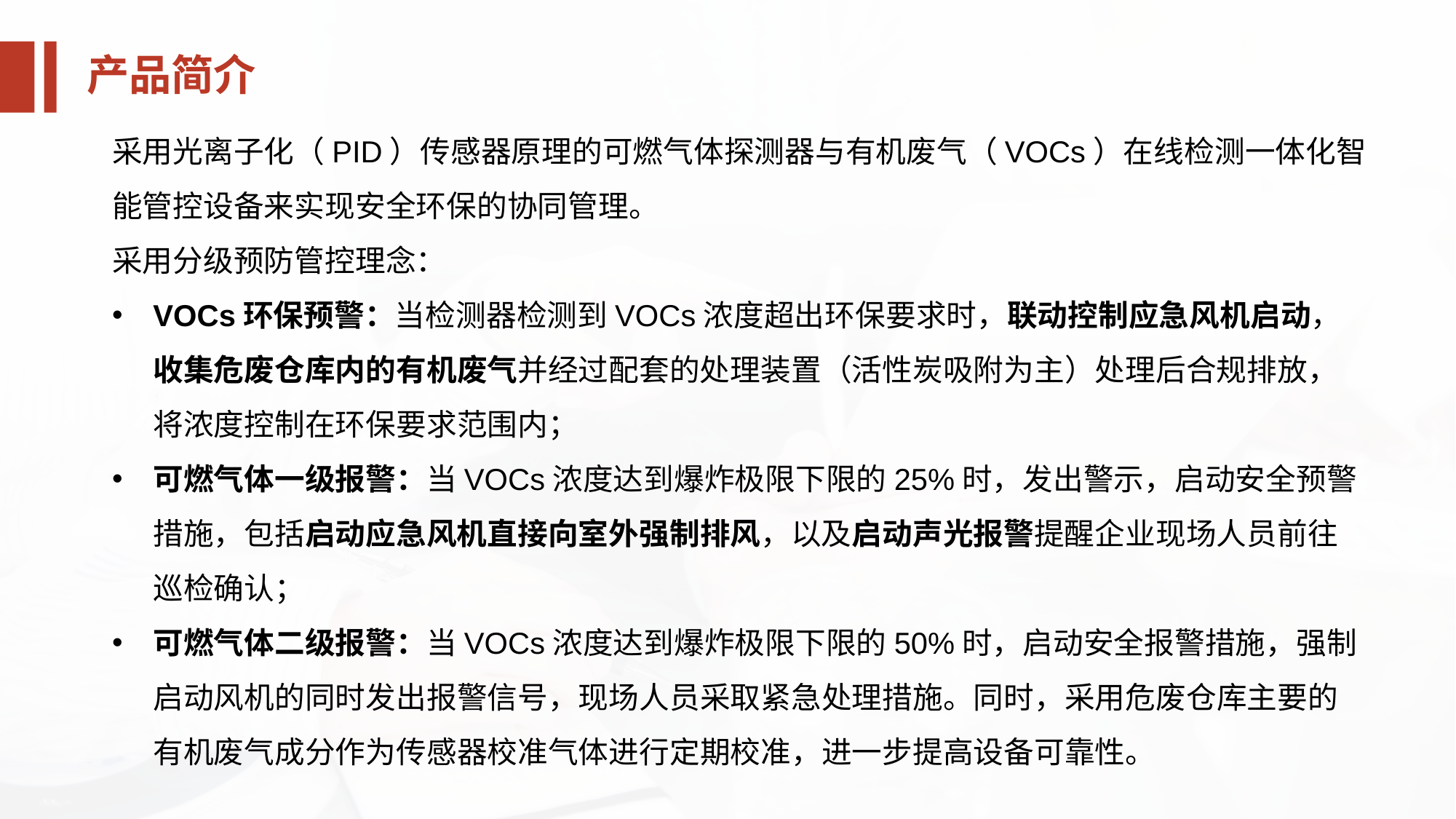

产品简介
采用光离子化（PID）传感器原理的可燃气体探测器与有机废气（VOCs）在线检测一体化智能管控设备来实现安全环保的协同管理。
采用分级预防管控理念：
VOCs环保预警：当检测器检测到VOCs浓度超出环保要求时，联动控制应急风机启动，收集危废仓库内的有机废气并经过配套的处理装置（活性炭吸附为主）处理后合规排放，将浓度控制在环保要求范围内；
可燃气体一级报警：当VOCs浓度达到爆炸极限下限的25%时，发出警示，启动安全预警措施，包括启动应急风机直接向室外强制排风，以及启动声光报警提醒企业现场人员前往巡检确认；
可燃气体二级报警：当VOCs浓度达到爆炸极限下限的50%时，启动安全报警措施，强制启动风机的同时发出报警信号，现场人员采取紧急处理措施。同时，采用危废仓库主要的有机废气成分作为传感器校准气体进行定期校准，进一步提高设备可靠性。